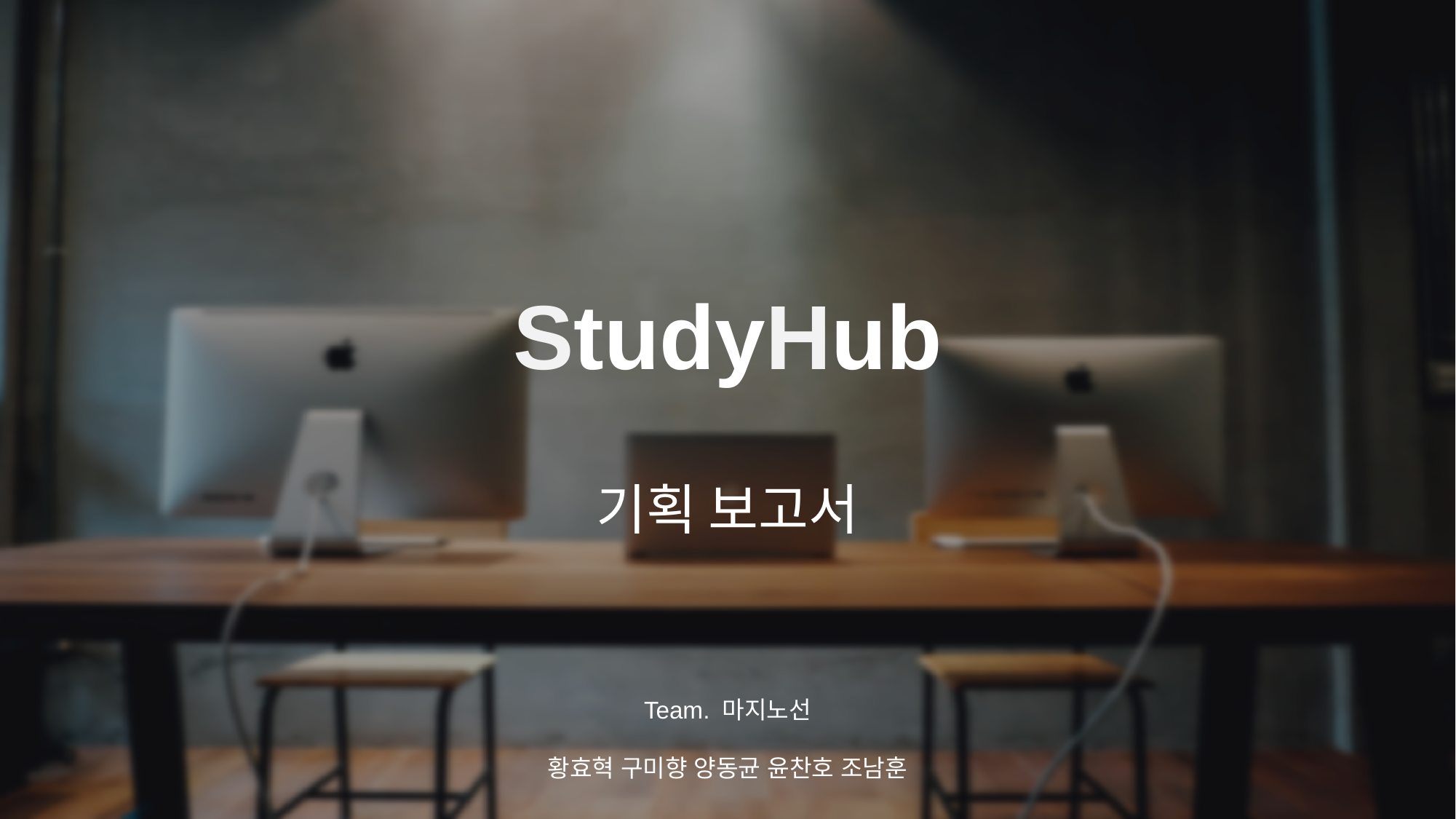

StudyHub

기획 보고서
Team. 마지노선

황효혁 구미향 양동균 윤찬호 조남훈